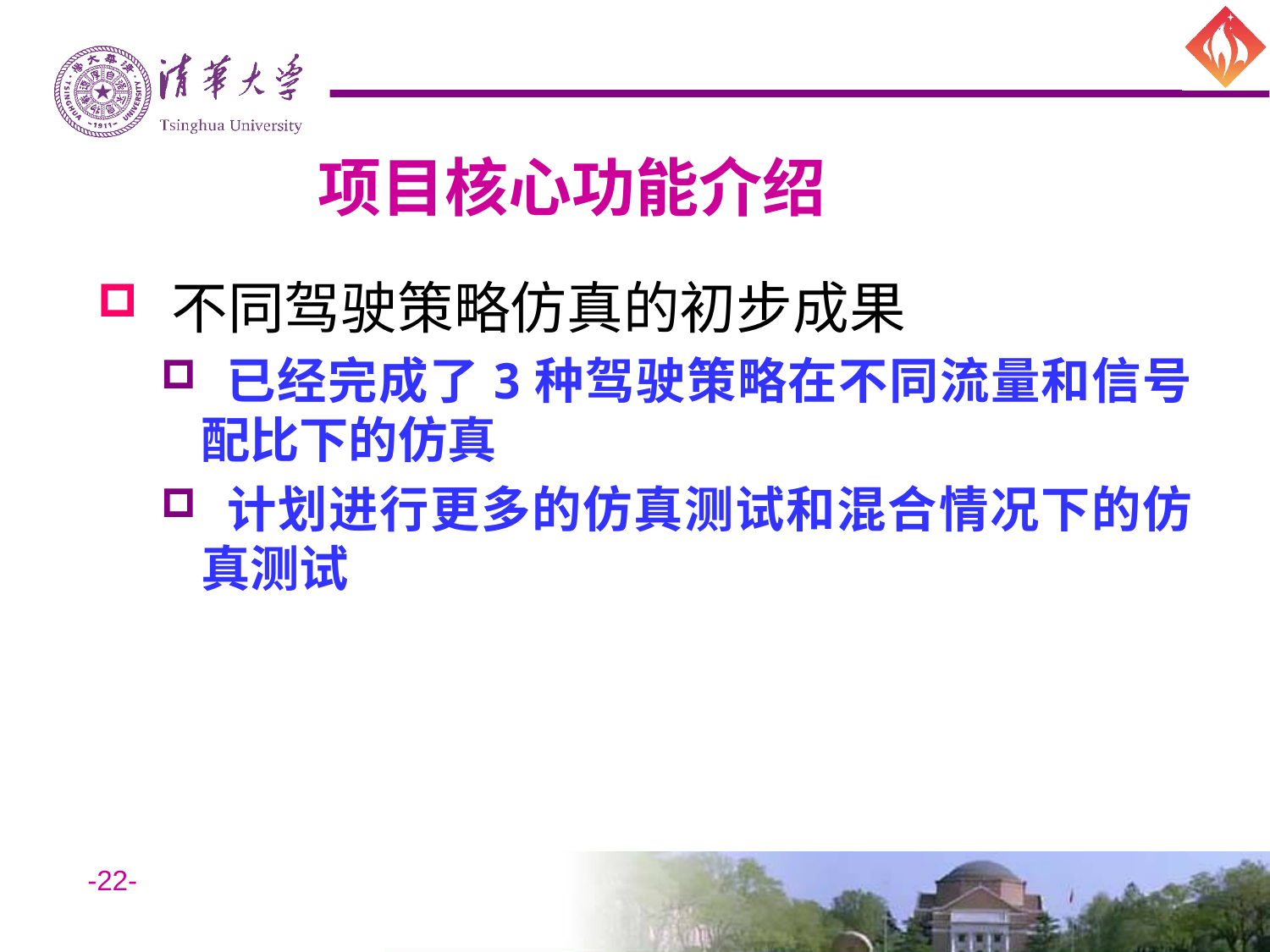

# 项目核心功能介绍
 不同驾驶策略仿真的初步成果
 已经完成了3种驾驶策略在不同流量和信号配比下的仿真
 计划进行更多的仿真测试和混合情况下的仿真测试